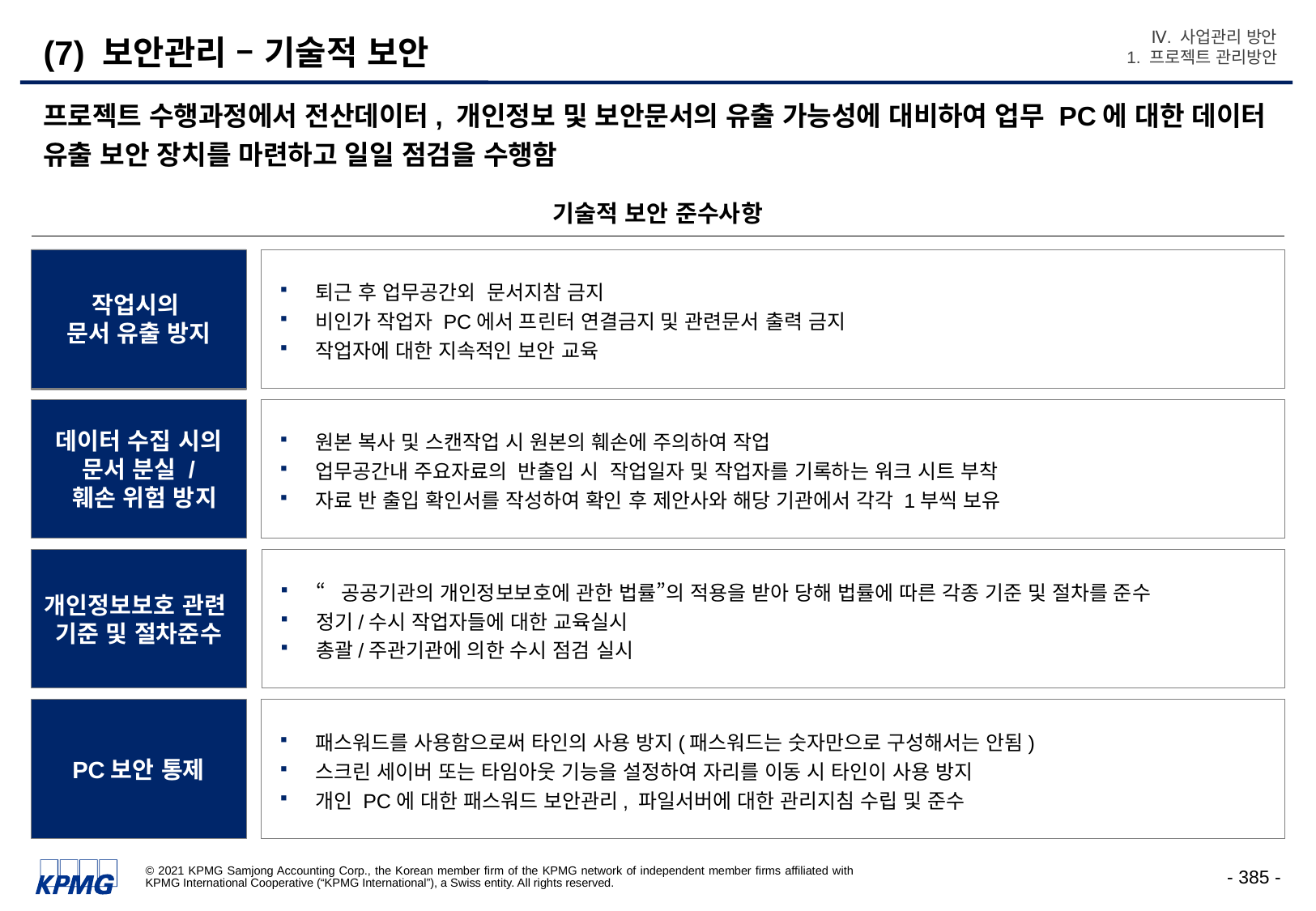

Ⅳ. 사업관리 방안
1. 프로젝트 관리방안
# (7) 보안관리 – 기술적 보안
프로젝트 수행과정에서 전산데이터, 개인정보 및 보안문서의 유출 가능성에 대비하여 업무 PC에 대한 데이터 유출 보안 장치를 마련하고 일일 점검을 수행함
기술적 보안 준수사항
작업시의
문서 유출 방지
퇴근 후 업무공간외  문서지참 금지
비인가 작업자 PC에서 프린터 연결금지 및 관련문서 출력 금지
작업자에 대한 지속적인 보안 교육
비 인가자의
시스템
접근차단
데이터 수집 시의
문서 분실 /
 훼손 위험 방지
원본 복사 및 스캔작업 시 원본의 훼손에 주의하여 작업
업무공간내 주요자료의  반출입 시  작업일자 및 작업자를 기록하는 워크 시트 부착
자료 반 출입 확인서를 작성하여 확인 후 제안사와 해당 기관에서 각각 1부씩 보유
개인정보보호 관련
기준 및 절차준수
“공공기관의 개인정보보호에 관한 법률”의 적용을 받아 당해 법률에 따른 각종 기준 및 절차를 준수
정기/수시 작업자들에 대한 교육실시
총괄/주관기관에 의한 수시 점검 실시
PC보안 통제
패스워드를 사용함으로써 타인의 사용 방지(패스워드는 숫자만으로 구성해서는 안됨)
스크린 세이버 또는 타임아웃 기능을 설정하여 자리를 이동 시 타인이 사용 방지
개인 PC에 대한 패스워드 보안관리, 파일서버에 대한 관리지침 수립 및 준수